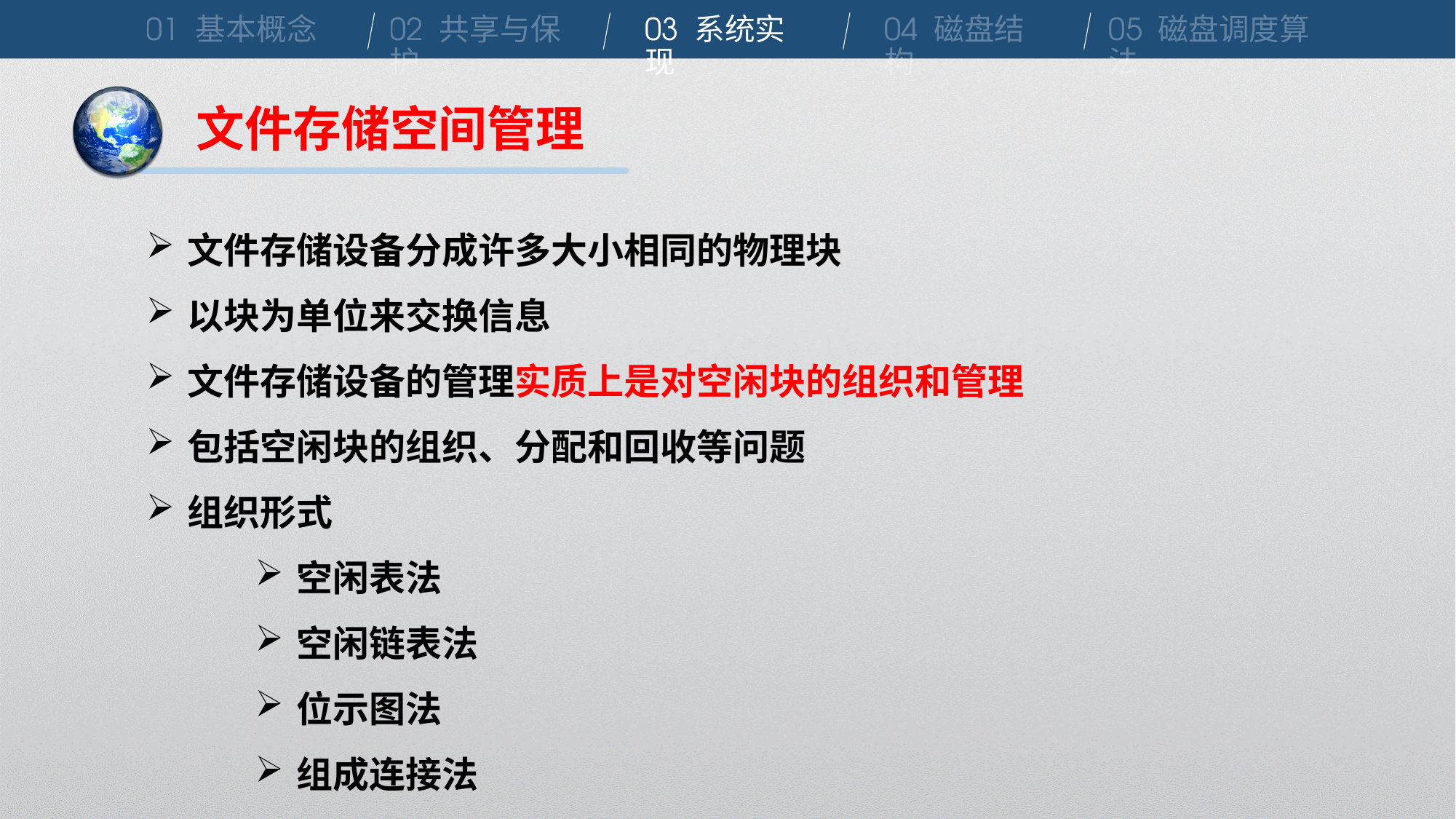

01 基本概念
02 共享与保护
03 系统实现
04 磁盘结构
05 磁盘调度算法
文件存储空间管理
文件存储设备分成许多大小相同的物理块
以块为单位来交换信息
文件存储设备的管理实质上是对空闲块的组织和管理
包括空闲块的组织、分配和回收等问题
组织形式
空闲表法
空闲链表法
位示图法
组成连接法